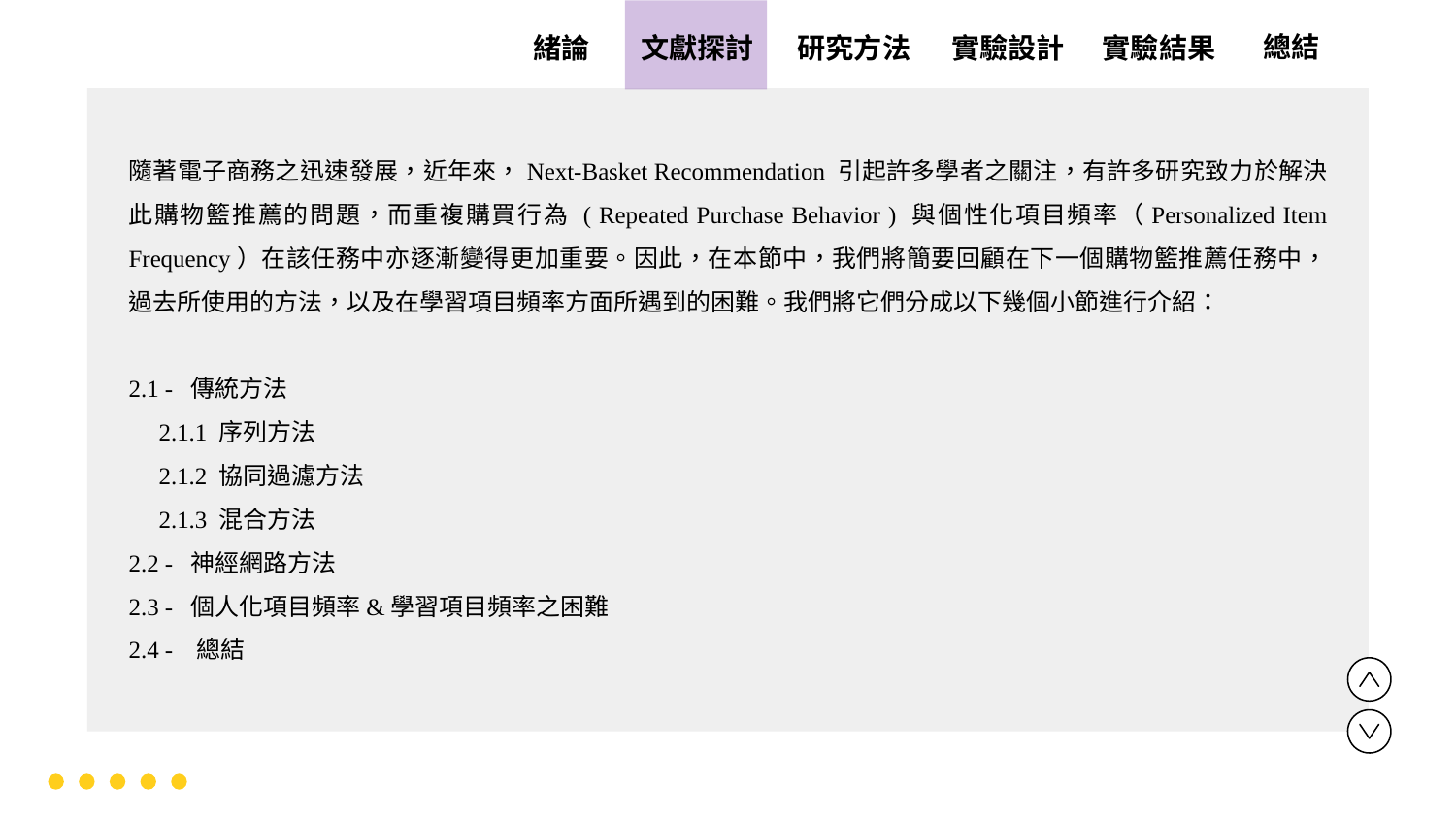

實驗設計
實驗結果
文獻探討
總結
緒論
研究方法
隨著電子商務之迅速發展，近年來，Next-Basket Recommendation 引起許多學者之關注，有許多研究致力於解決此購物籃推薦的問題，而重複購買行為 ( Repeated Purchase Behavior ) 與個性化項目頻率（Personalized Item Frequency）在該任務中亦逐漸變得更加重要。因此，在本節中，我們將簡要回顧在下一個購物籃推薦任務中，過去所使用的方法，以及在學習項目頻率方面所遇到的困難。我們將它們分成以下幾個小節進行介紹：

2.1 -  傳統方法
     2.1.1 序列方法
     2.1.2 協同過濾方法
     2.1.3 混合方法
2.2 -  神經網路方法
2.3 -  個人化項目頻率&學習項目頻率之困難
2.4 -   總結